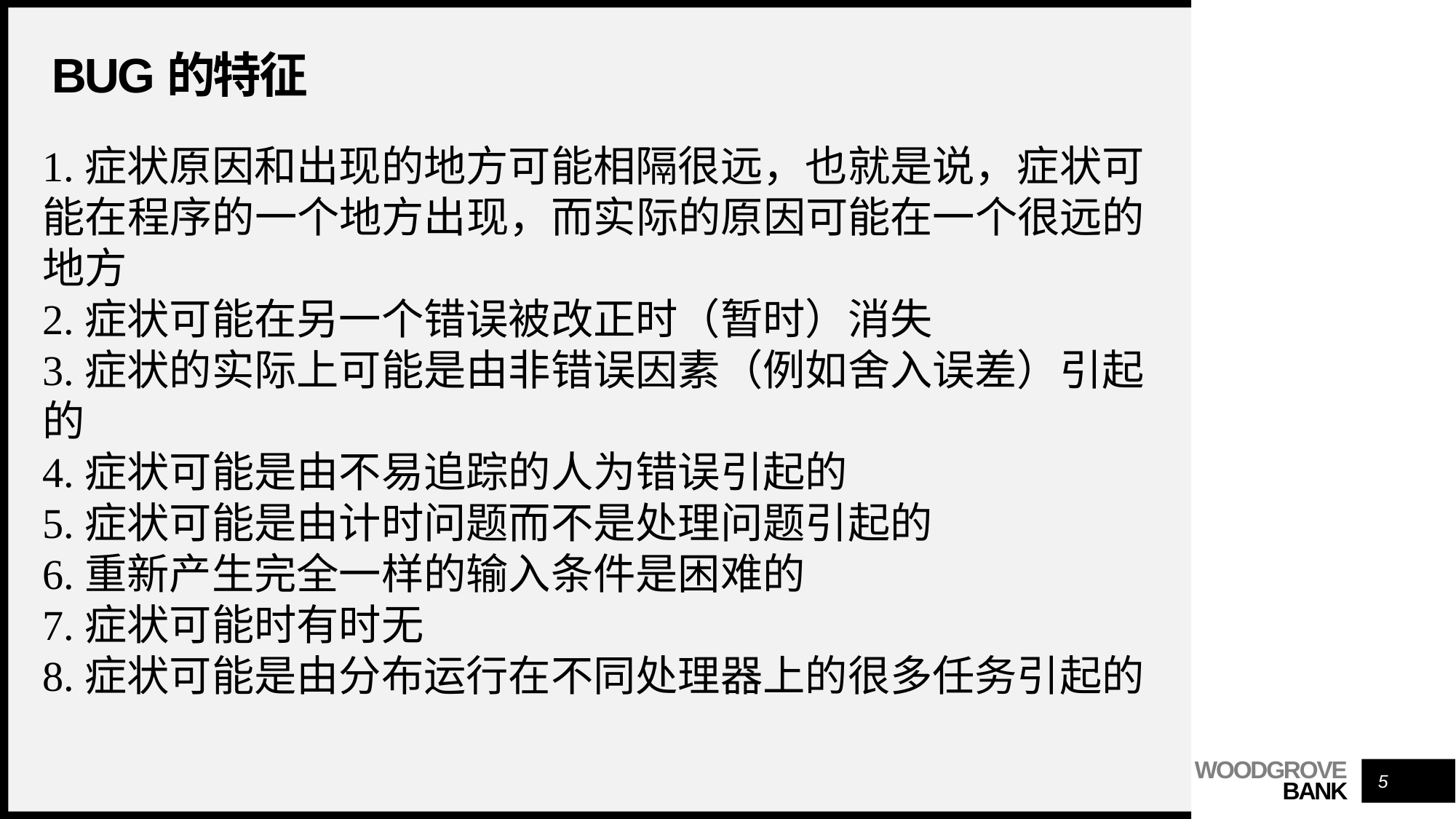

# Bug的特征
1.症状原因和出现的地方可能相隔很远，也就是说，症状可能在程序的一个地方出现，而实际的原因可能在一个很远的地方
2.症状可能在另一个错误被改正时（暂时）消失
3.症状的实际上可能是由非错误因素（例如舍入误差）引起的
4.症状可能是由不易追踪的人为错误引起的
5.症状可能是由计时问题而不是处理问题引起的
6.重新产生完全一样的输入条件是困难的
7.症状可能时有时无
8.症状可能是由分布运行在不同处理器上的很多任务引起的
5